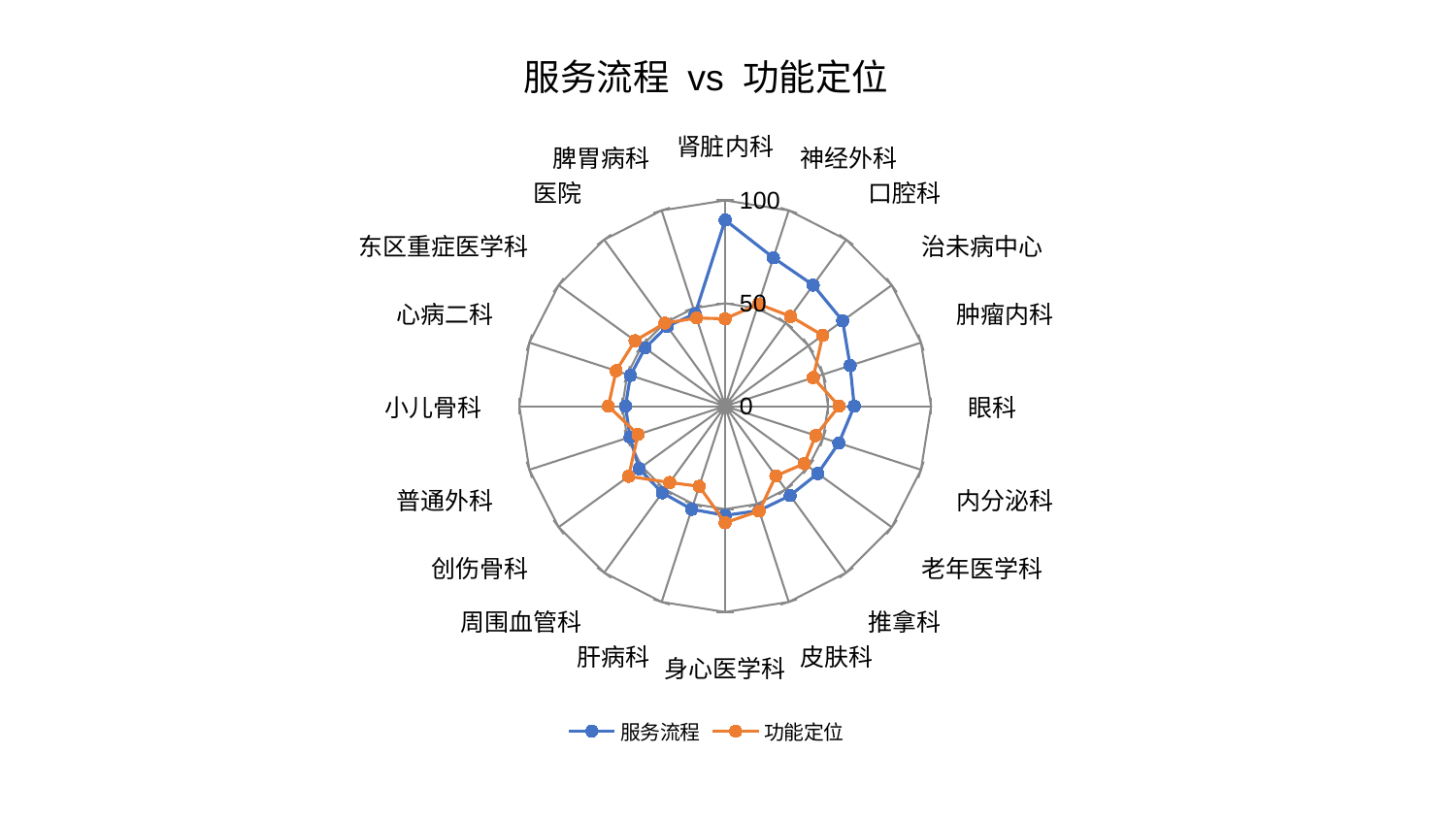

### Chart: 服务流程 vs 功能定位

| Category | 服务流程 | 功能定位 |
|---|---|---|
| 肾脏内科 | 90.42820881183667 | 42.45865072536357 |
| 神经外科 | 75.82642183921786 | 52.20899970834698 |
| 口腔科 | 72.73285633034263 | 53.96959695887519 |
| 治未病中心 | 70.53866204163481 | 58.56520814836335 |
| 肿瘤内科 | 63.80016746402934 | 44.96771075732495 |
| 眼科 | 62.6849975059898 | 55.341842984123346 |
| 内分泌科 | 58.035159795953604 | 46.19524134724277 |
| 老年医学科 | 55.63858420414532 | 47.5143549549704 |
| 推拿科 | 53.66898752367118 | 41.86143953191208 |
| 皮肤科 | 53.31765325047957 | 53.57828770513224 |
| 身心医学科 | 53.074732136415335 | 56.6185375064674 |
| 肝病科 | 52.656265357746065 | 40.94879486582472 |
| 周围血管科 | 52.02777378491977 | 45.84904475621857 |
| 创伤骨科 | 51.69016938056483 | 57.974990170145574 |
| 普通外科 | 48.606614922765644 | 44.52558727336147 |
| 小儿骨科 | 48.46466326328871 | 56.75638212962482 |
| 心病二科 | 48.380544122182854 | 55.72457682494343 |
| 东区重症医学科 | 48.126712560840375 | 54.15961885337331 |
| 医院 | 47.94334225731097 | 49.85979379943576 |
| 脾胃病科 | 47.268294953622515 | 45.06412421696137 |
61